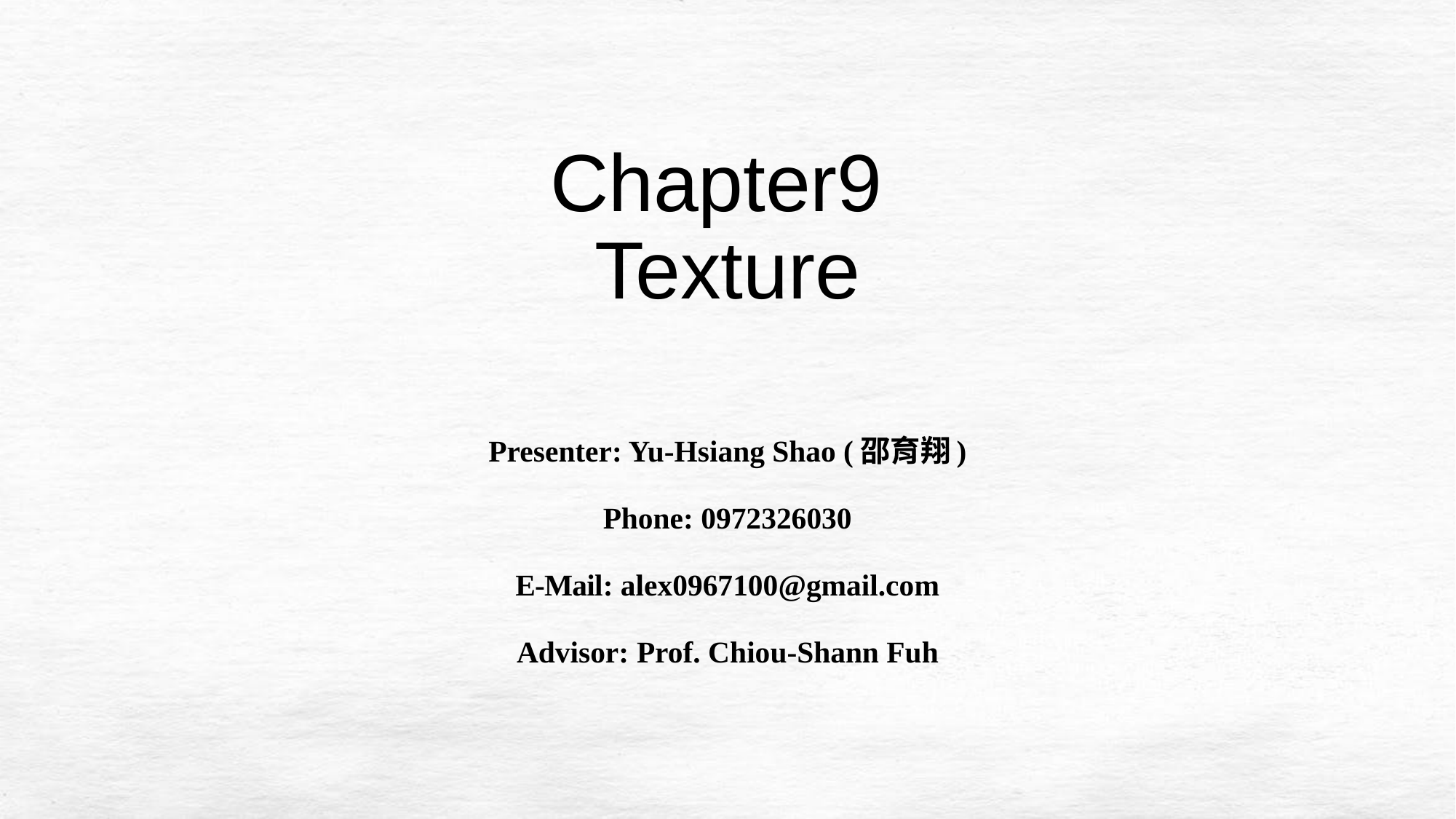

# Chapter9 Texture
Presenter: Yu-Hsiang Shao (邵育翔)
Phone: 0972326030
E-Mail: alex0967100@gmail.com
Advisor: Prof. Chiou-Shann Fuh